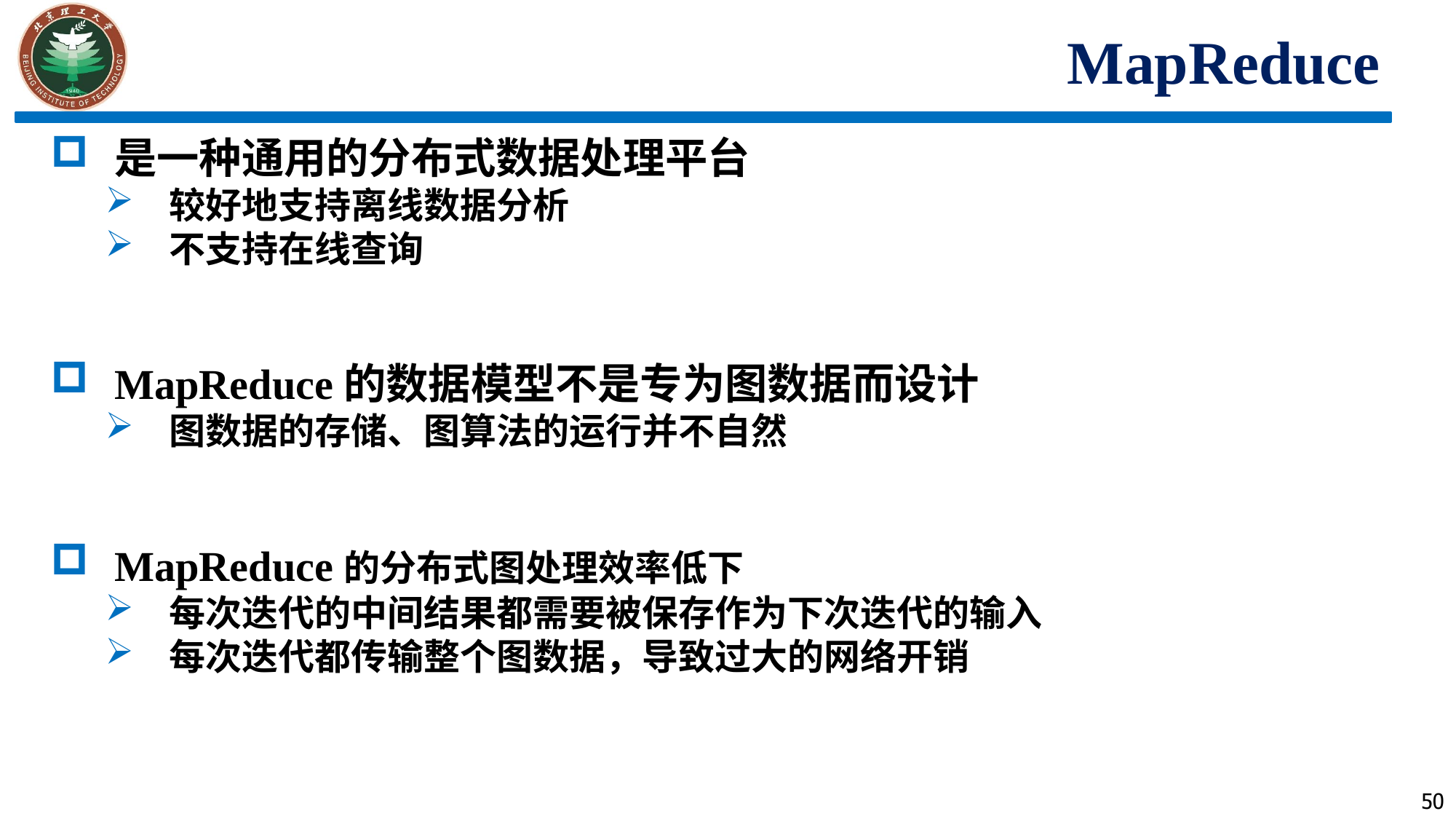

MapReduce
是一种通用的分布式数据处理平台
较好地支持离线数据分析
不支持在线查询

MapReduce的数据模型不是专为图数据而设计
图数据的存储、图算法的运行并不自然

MapReduce的分布式图处理效率低下
每次迭代的中间结果都需要被保存作为下次迭代的输入
每次迭代都传输整个图数据，导致过大的网络开销

50